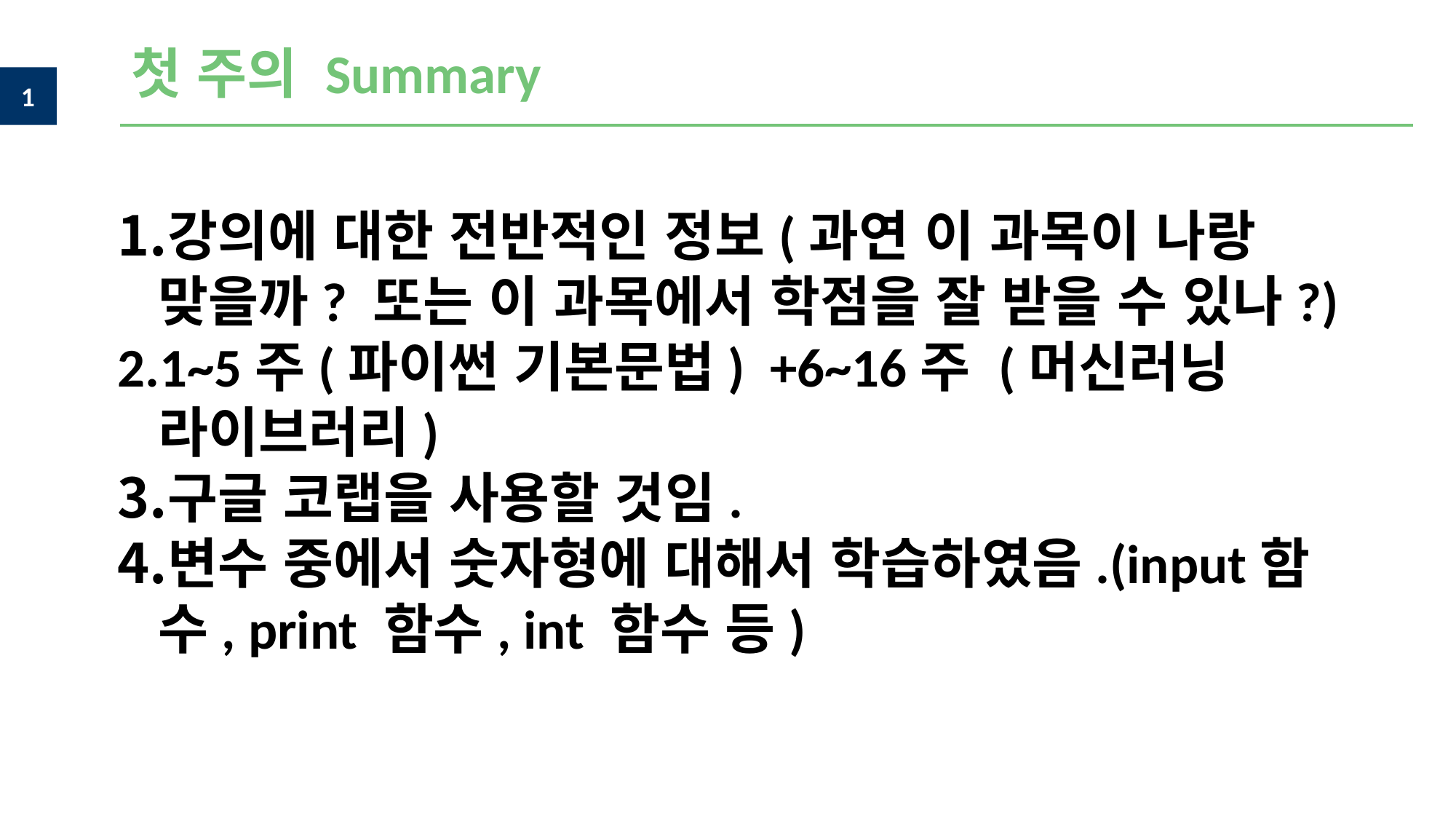

첫 주의 Summary
강의에 대한 전반적인 정보(과연 이 과목이 나랑 맞을까? 또는 이 과목에서 학점을 잘 받을 수 있나?)
1~5주(파이썬 기본문법)  +6~16주 (머신러닝 라이브러리)
구글 코랩을 사용할 것임.
변수 중에서 숫자형에 대해서 학습하였음.(input함수, print 함수, int 함수 등)